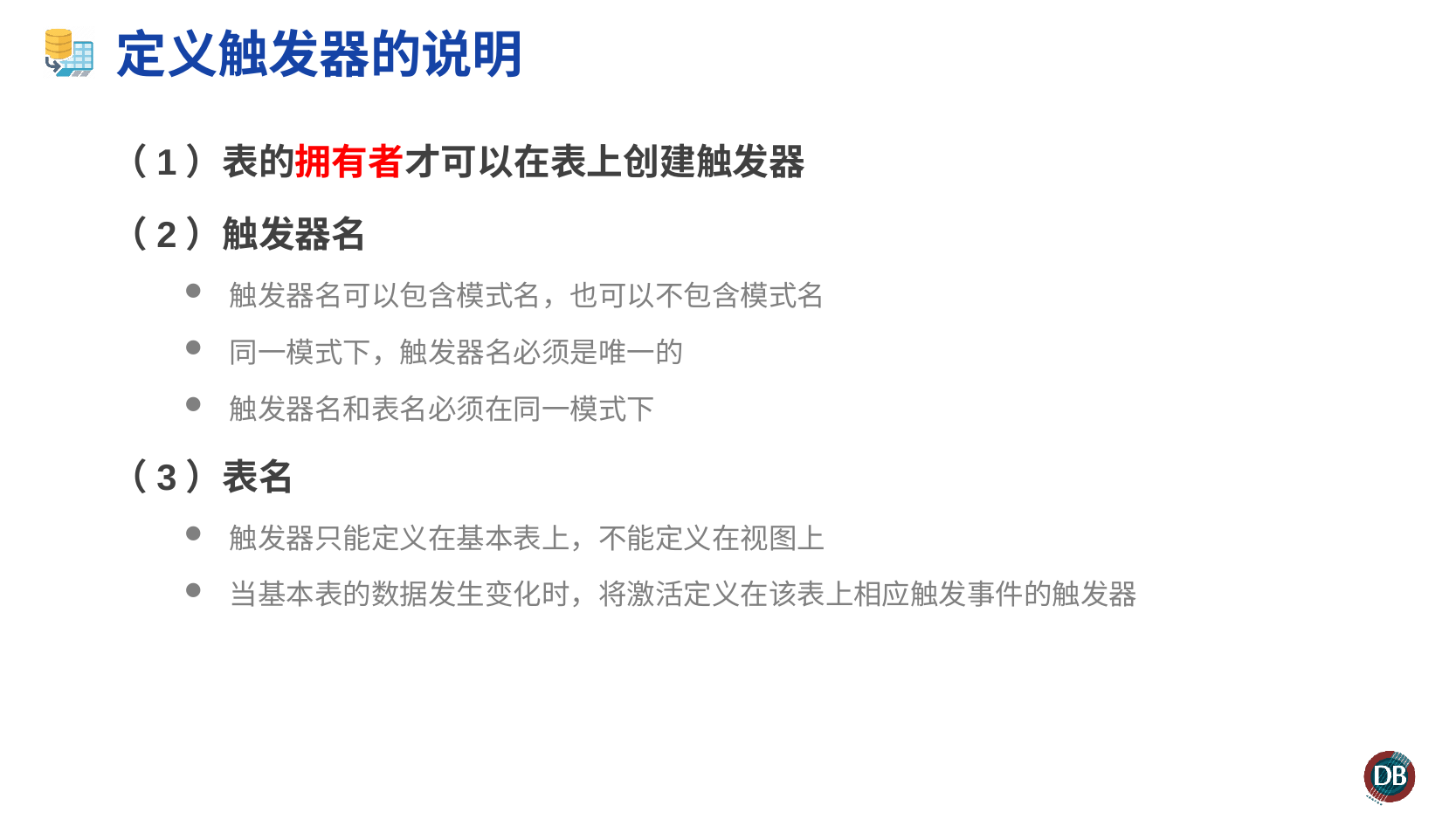

# 定义触发器的说明
（1）表的拥有者才可以在表上创建触发器
（2）触发器名
触发器名可以包含模式名，也可以不包含模式名
同一模式下，触发器名必须是唯一的
触发器名和表名必须在同一模式下
（3）表名
触发器只能定义在基本表上，不能定义在视图上
当基本表的数据发生变化时，将激活定义在该表上相应触发事件的触发器